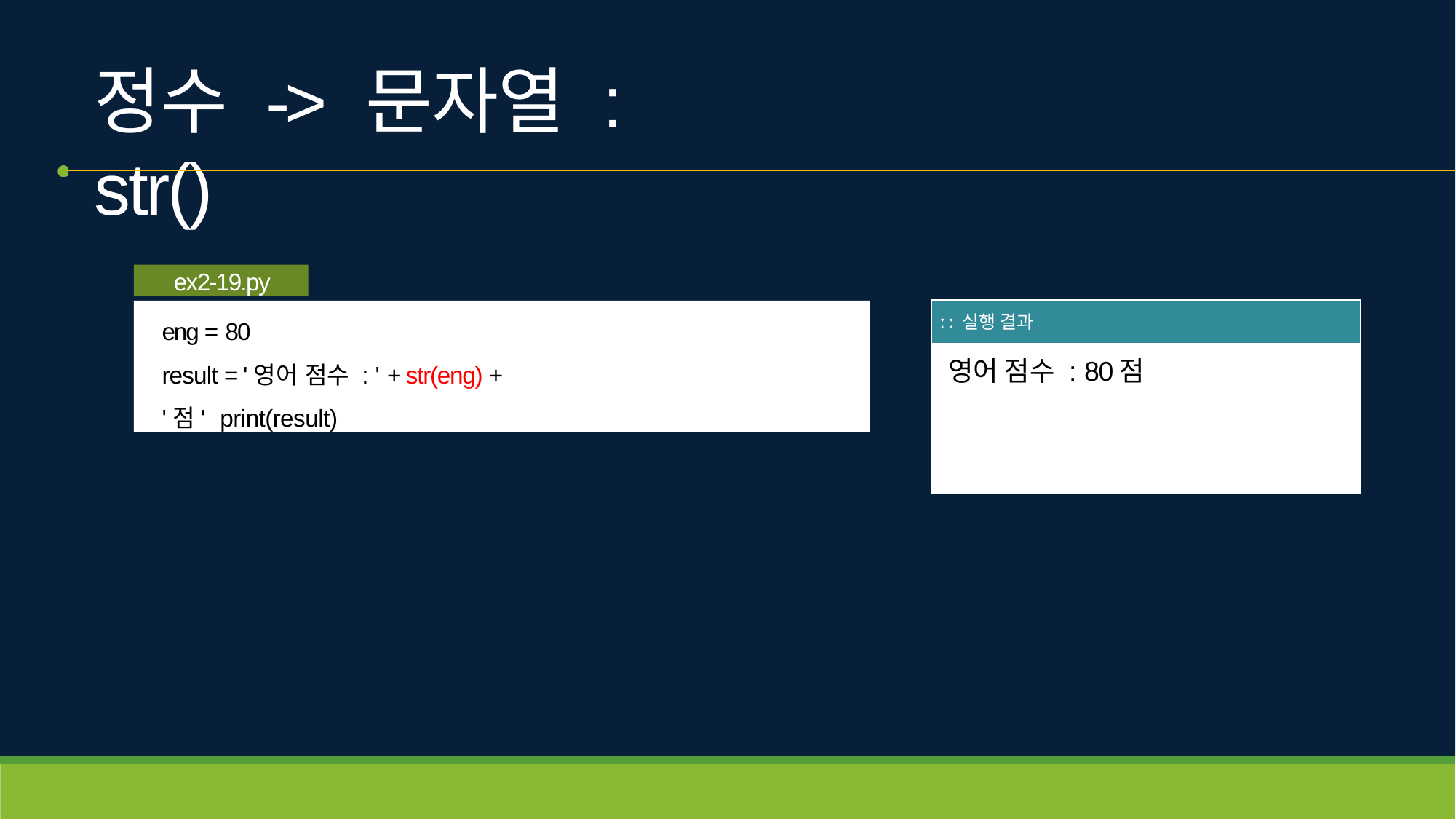

# 정수 -> 문자열 : str()

ex2-19.py
| ː ː 실행 결과 |
| --- |
| 영어 점수 : 80점 |
eng = 80
result = '영어 점수 : ' + str(eng) + '점'  print(result)